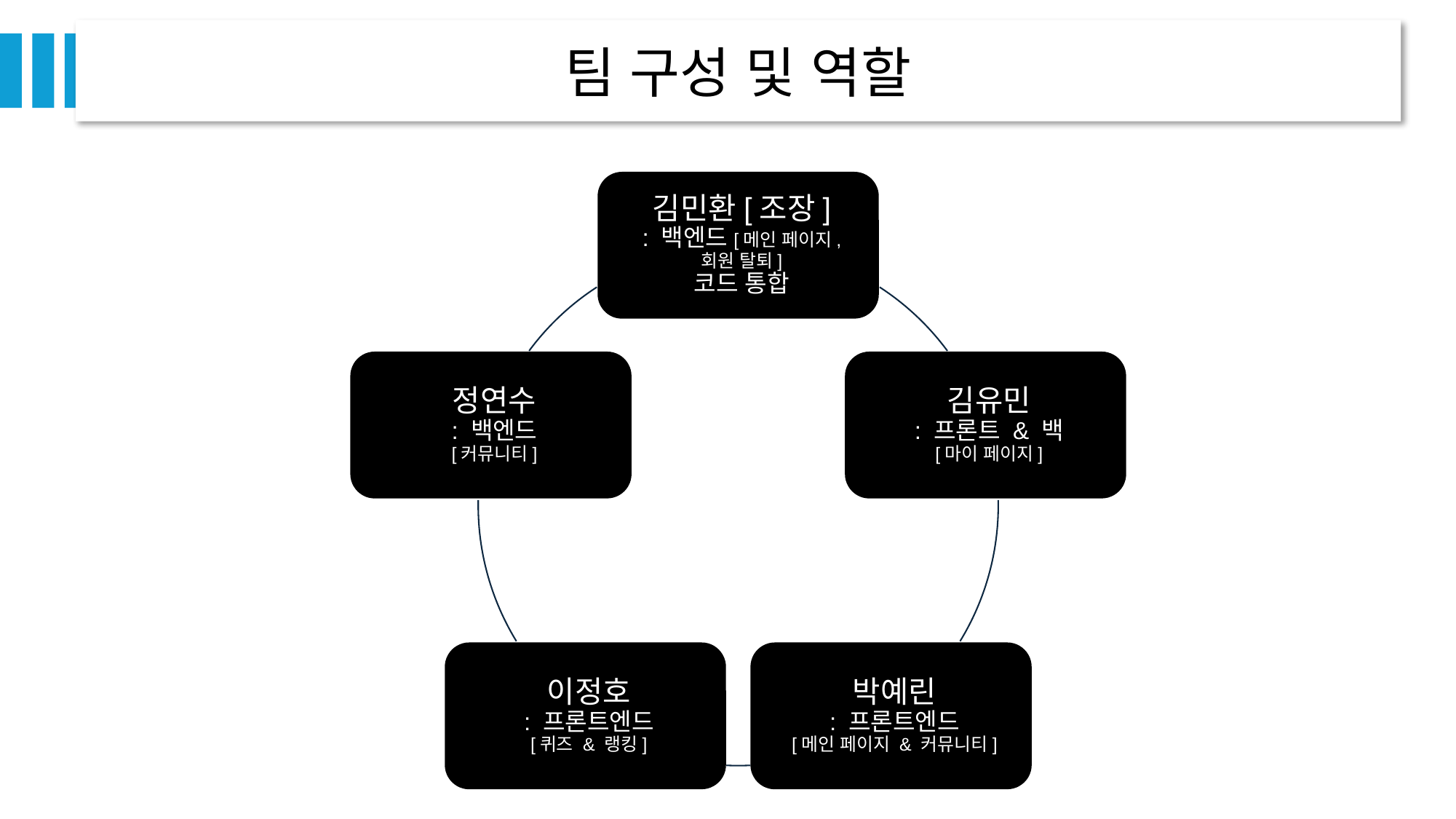

팀 구성 및 역할

김민환[조장]
: 백엔드[메인 페이지, 회원 탈퇴]
코드 통합
김유민
: 프론트 & 백
[마이 페이지]
박예린
: 프론트엔드
[메인 페이지 & 커뮤니티]
이정호
: 프론트엔드
[퀴즈 & 랭킹]
정연수
: 백엔드
[커뮤니티]